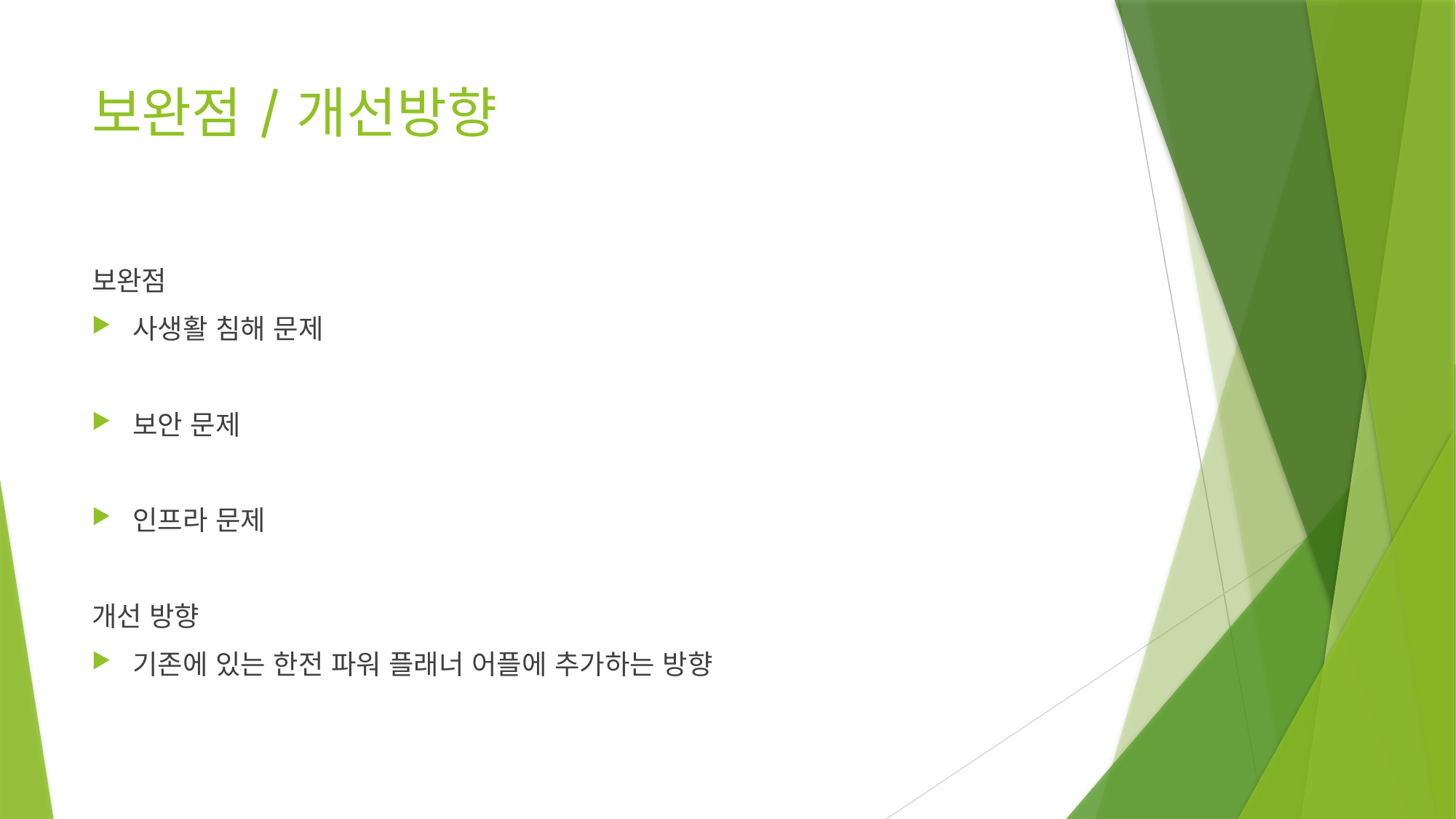

# 보완점/개선방향
보완점
사생활 침해 문제

보안 문제

인프라 문제

개선 방향
기존에 있는 한전 파워 플래너 어플에 추가하는 방향